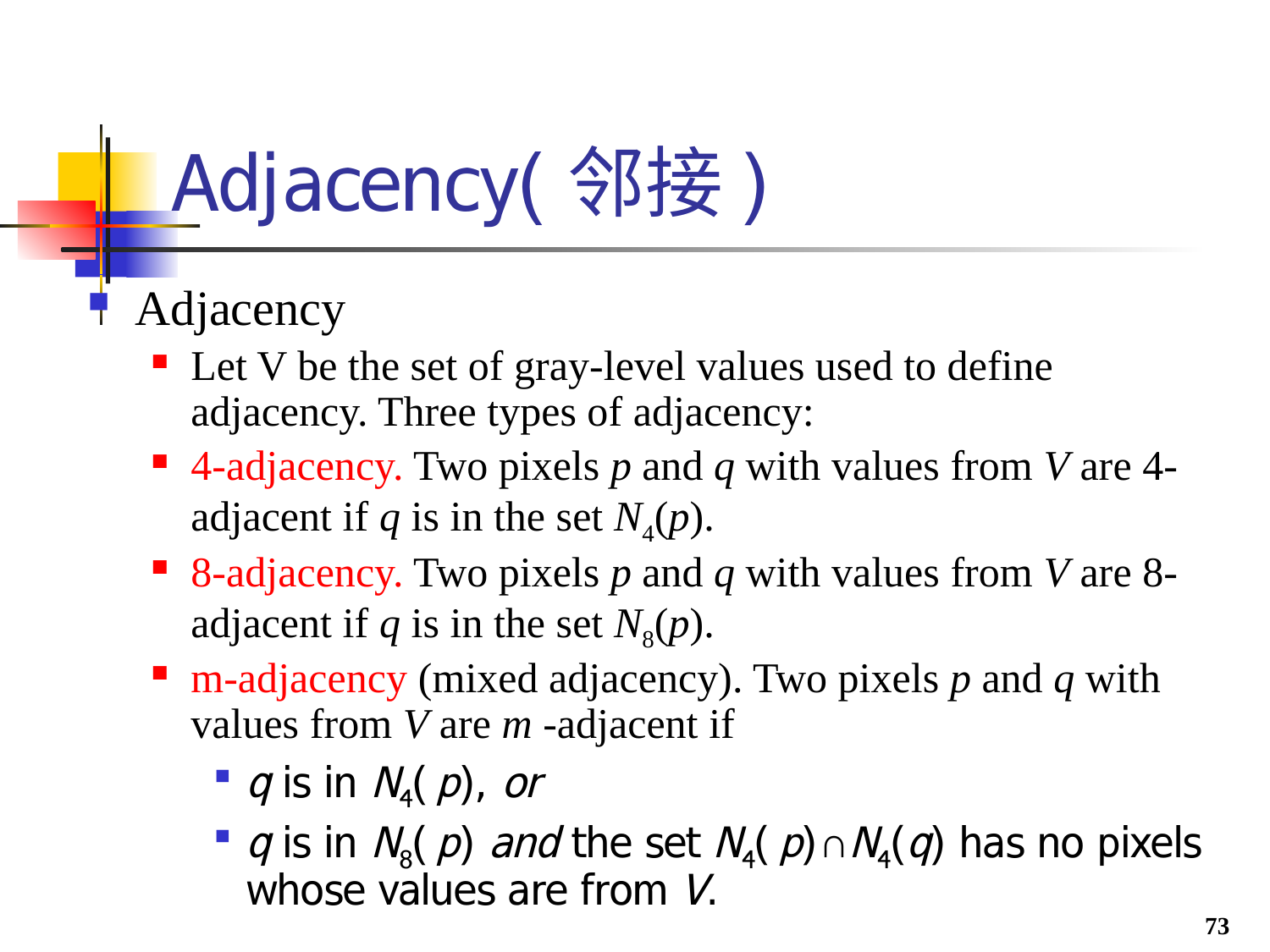

# Adjacency(邻接)
Adjacency
Let V be the set of gray-level values used to define adjacency. Three types of adjacency:
4-adjacency. Two pixels p and q with values from V are 4-adjacent if q is in the set N4(p).
8-adjacency. Two pixels p and q with values from V are 8-adjacent if q is in the set N8(p).
m-adjacency (mixed adjacency). Two pixels p and q with values from V are m -adjacent if
q is in N4( p), or
q is in N8( p) and the set N4( p)∩N4(q) has no pixels whose values are from V.
73